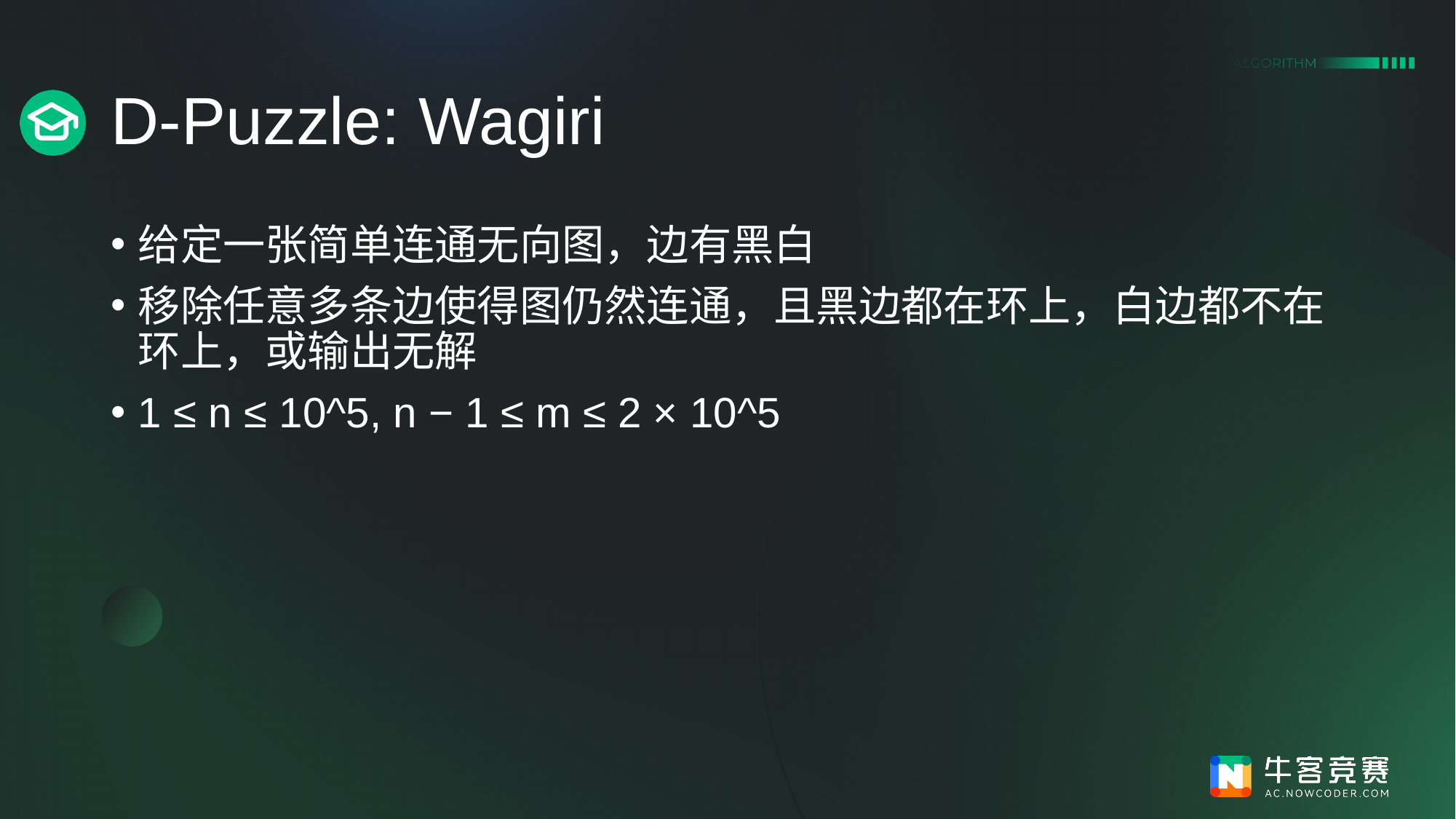

# D-Puzzle: Wagiri
给定一张简单连通无向图，边有黑白
移除任意多条边使得图仍然连通，且黑边都在环上，白边都不在环上，或输出无解
1 ≤ n ≤ 10^5, n − 1 ≤ m ≤ 2 × 10^5